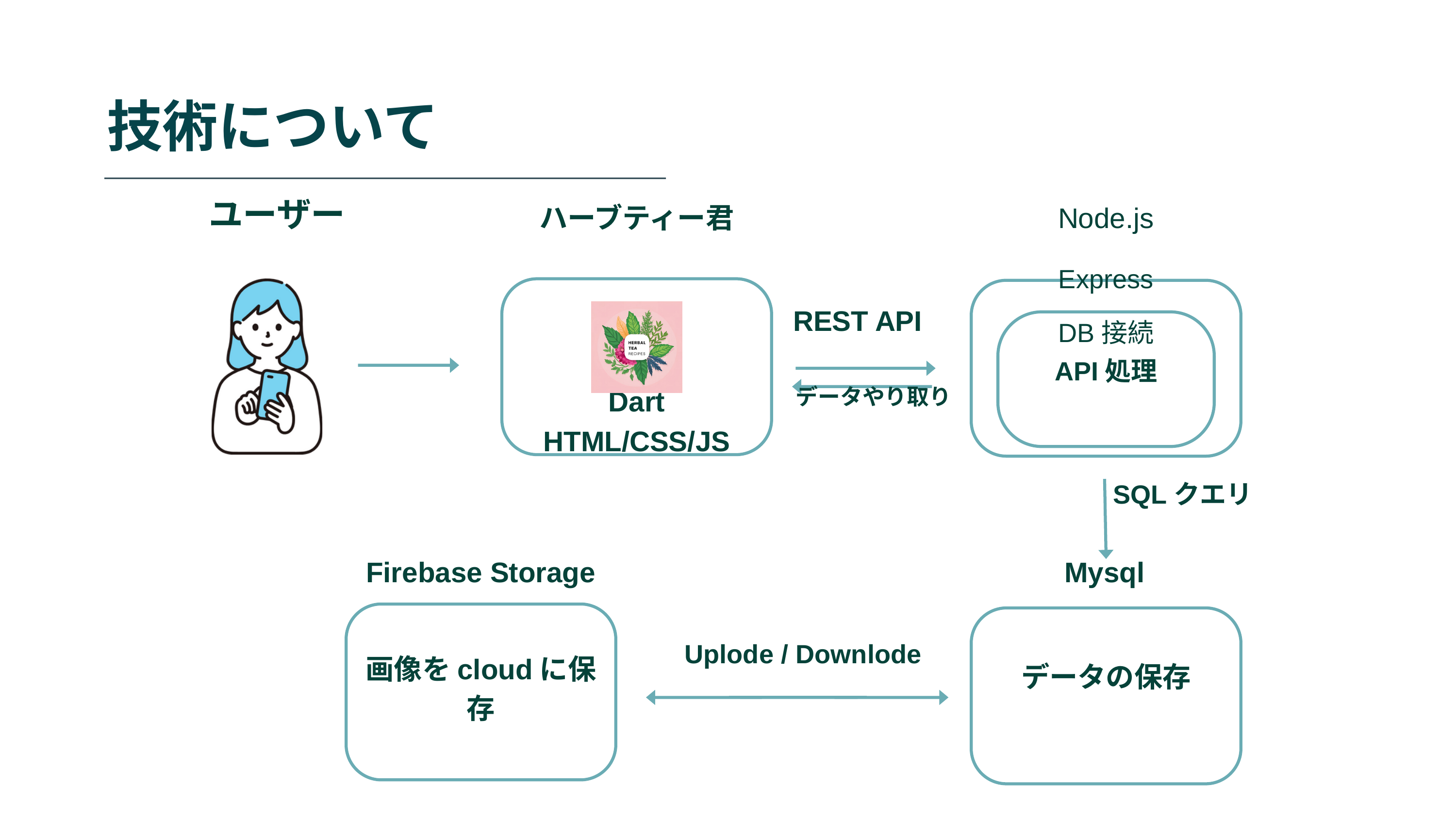

技術について

ユーザー
ハーブティー君
Node.js
Express

REST API

DB接続

API処理

Dart HTML/CSS/JS
データやり取り

SQLクエリ

Mysql
Firebase Storage

 Uplode / Downlode
画像をcloudに保存
データの保存